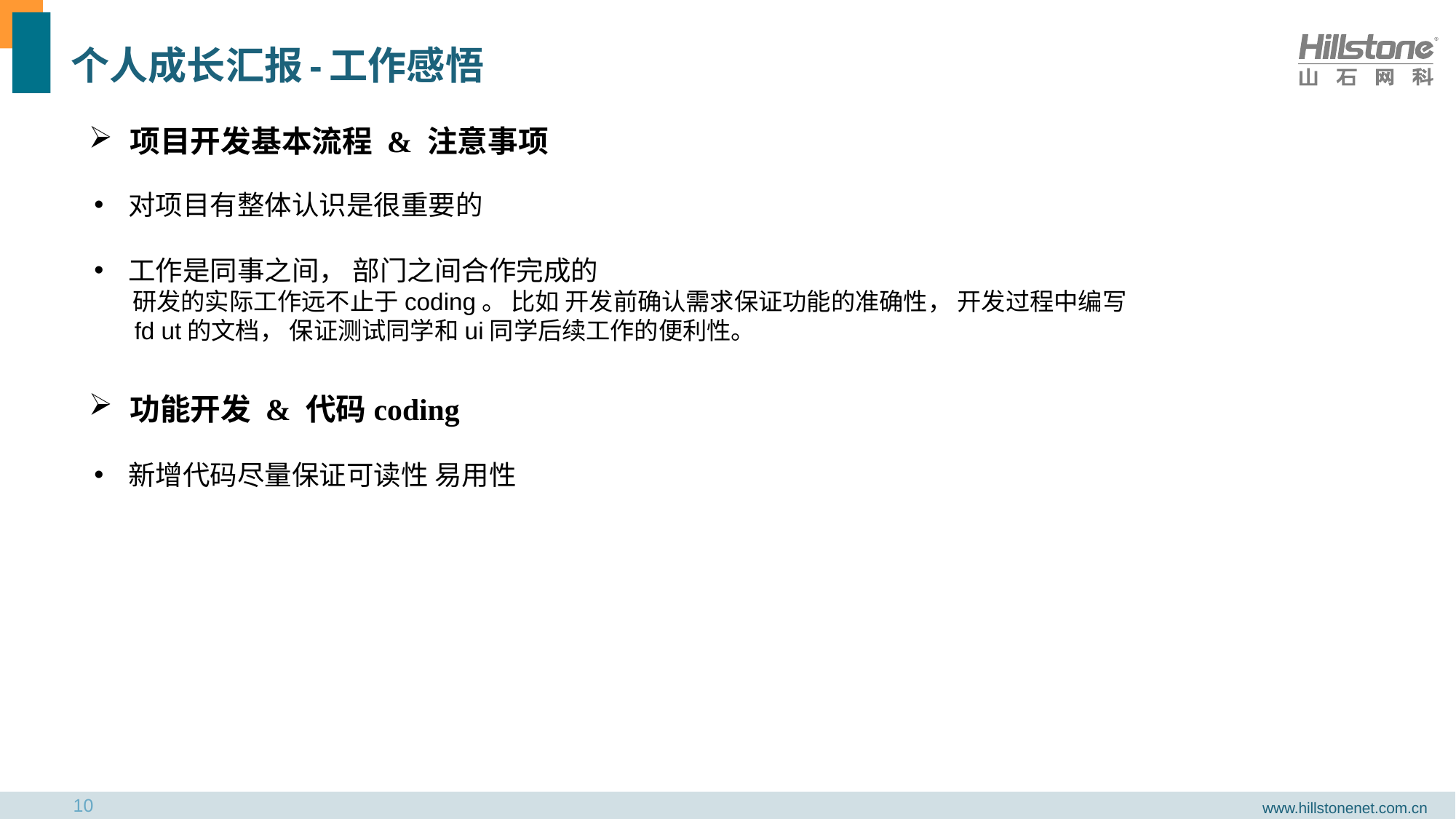

# 个人成长汇报-工作感悟
项目开发基本流程 & 注意事项
对项目有整体认识是很重要的

工作是同事之间， 部门之间合作完成的
      研发的实际工作远不止于coding。 比如 开发前确认需求保证功能的准确性， 开发过程中编写
      fd ut的文档， 保证测试同学和ui同学后续工作的便利性。
功能开发 & 代码coding
新增代码尽量保证可读性 易用性
10